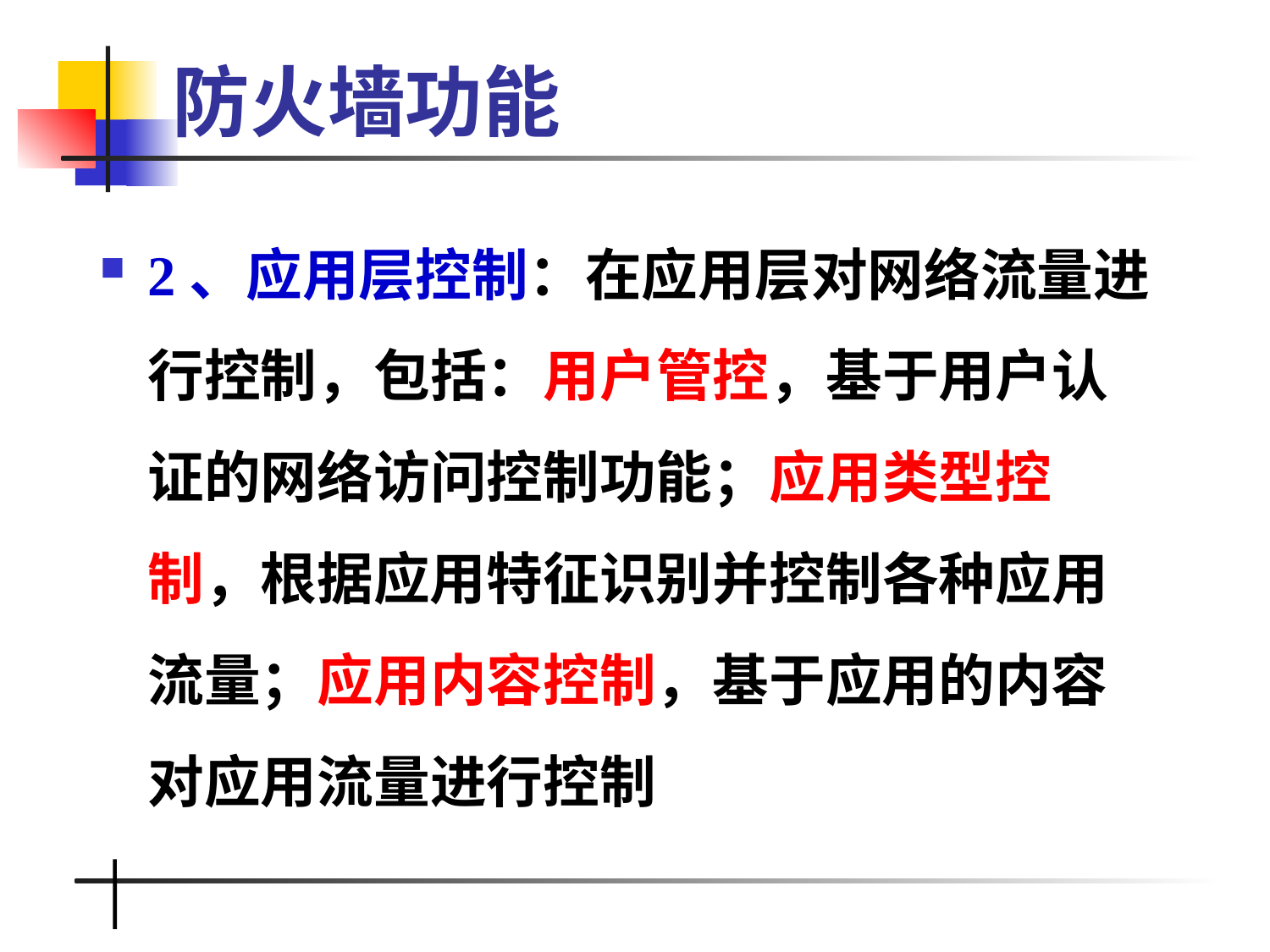

# 防火墙功能
2、应用层控制：在应用层对网络流量进行控制，包括：用户管控，基于用户认证的网络访问控制功能；应用类型控制，根据应用特征识别并控制各种应用流量；应用内容控制，基于应用的内容对应用流量进行控制